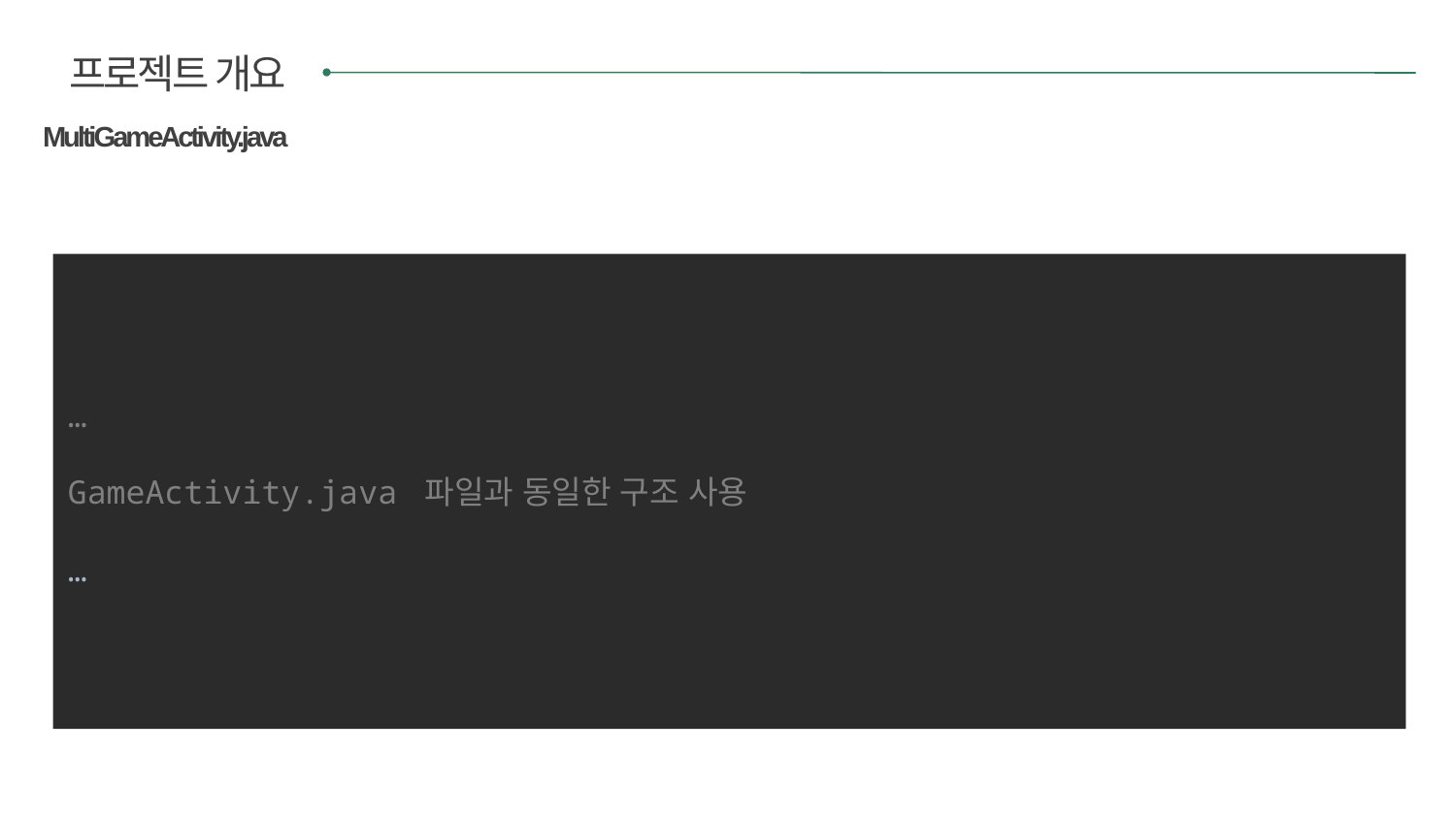

프로젝트 개요
MultiGameActivity.java
…

GameActivity.java 파일과 동일한 구조 사용

…